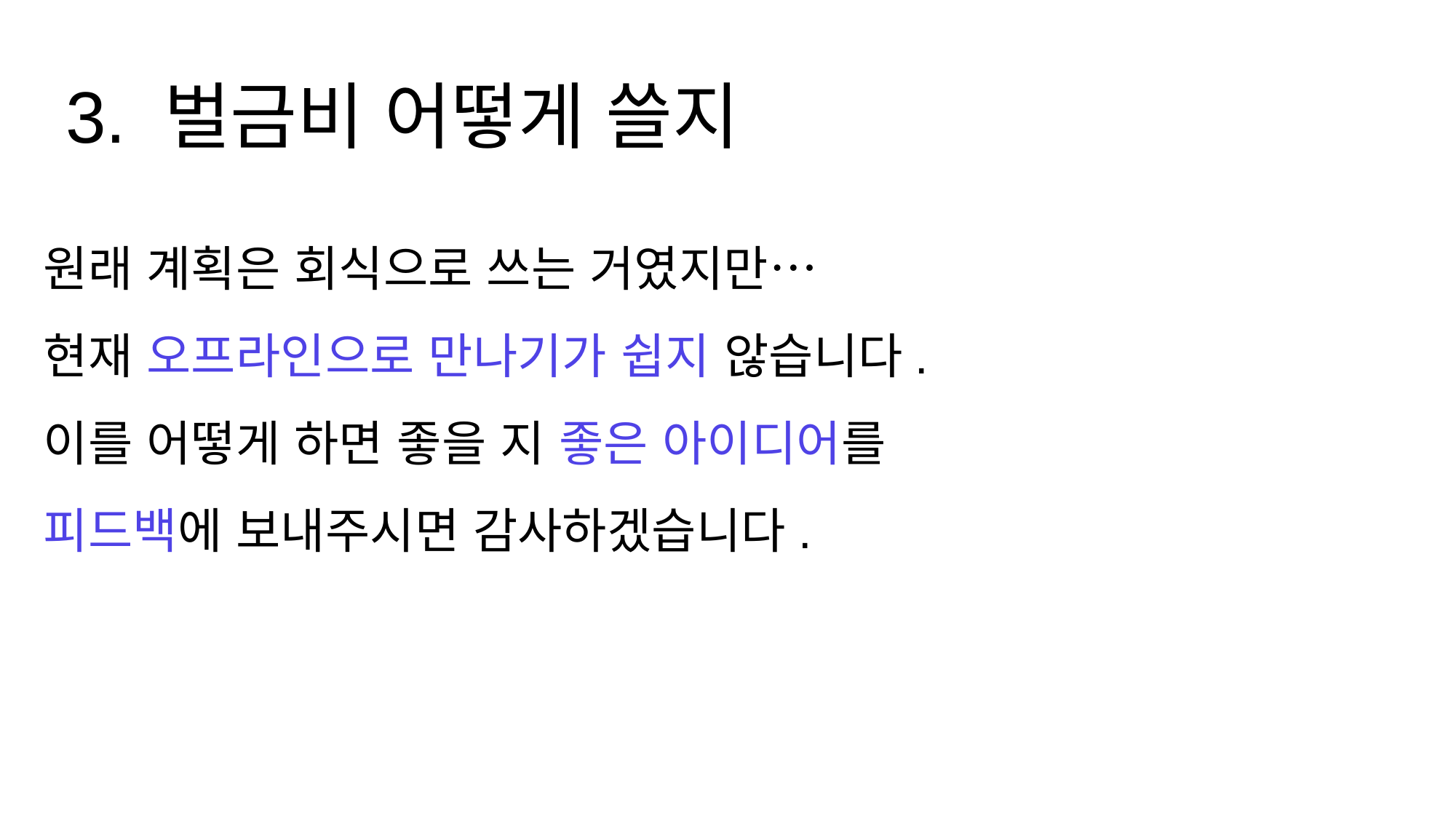

3. 벌금비 어떻게 쓸지
원래 계획은 회식으로 쓰는 거였지만…
현재 오프라인으로 만나기가 쉽지 않습니다.
이를 어떻게 하면 좋을 지 좋은 아이디어를
피드백에 보내주시면 감사하겠습니다.